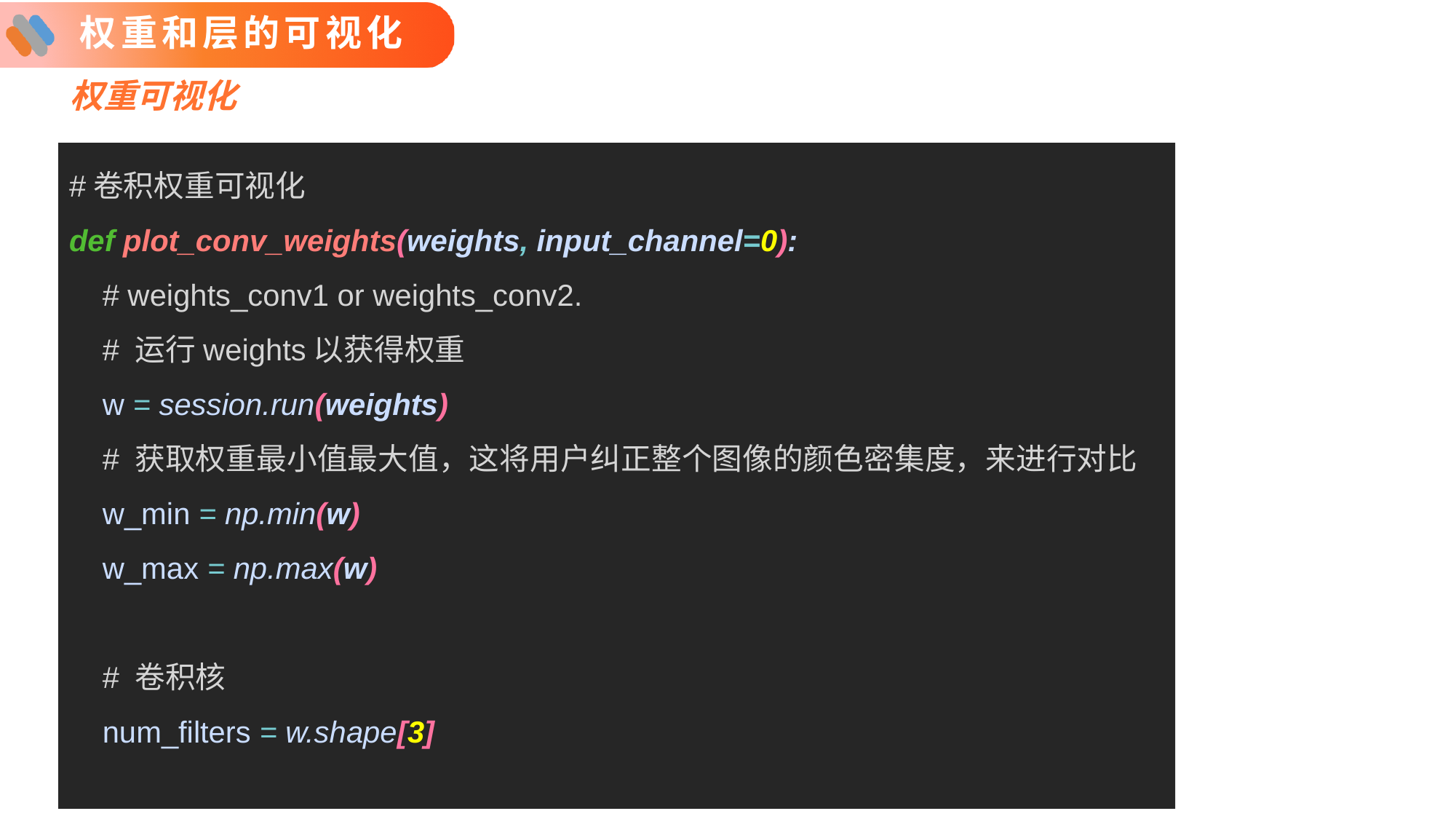

# 权重和层的可视化
权重可视化
#卷积权重可视化
def plot_conv_weights(weights, input_channel=0):
    # weights_conv1 or weights_conv2.
    # 运行weights以获得权重
    w = session.run(weights)
    # 获取权重最小值最大值，这将用户纠正整个图像的颜色密集度，来进行对比
    w_min = np.min(w)
    w_max = np.max(w)

    # 卷积核
    num_filters = w.shape[3]